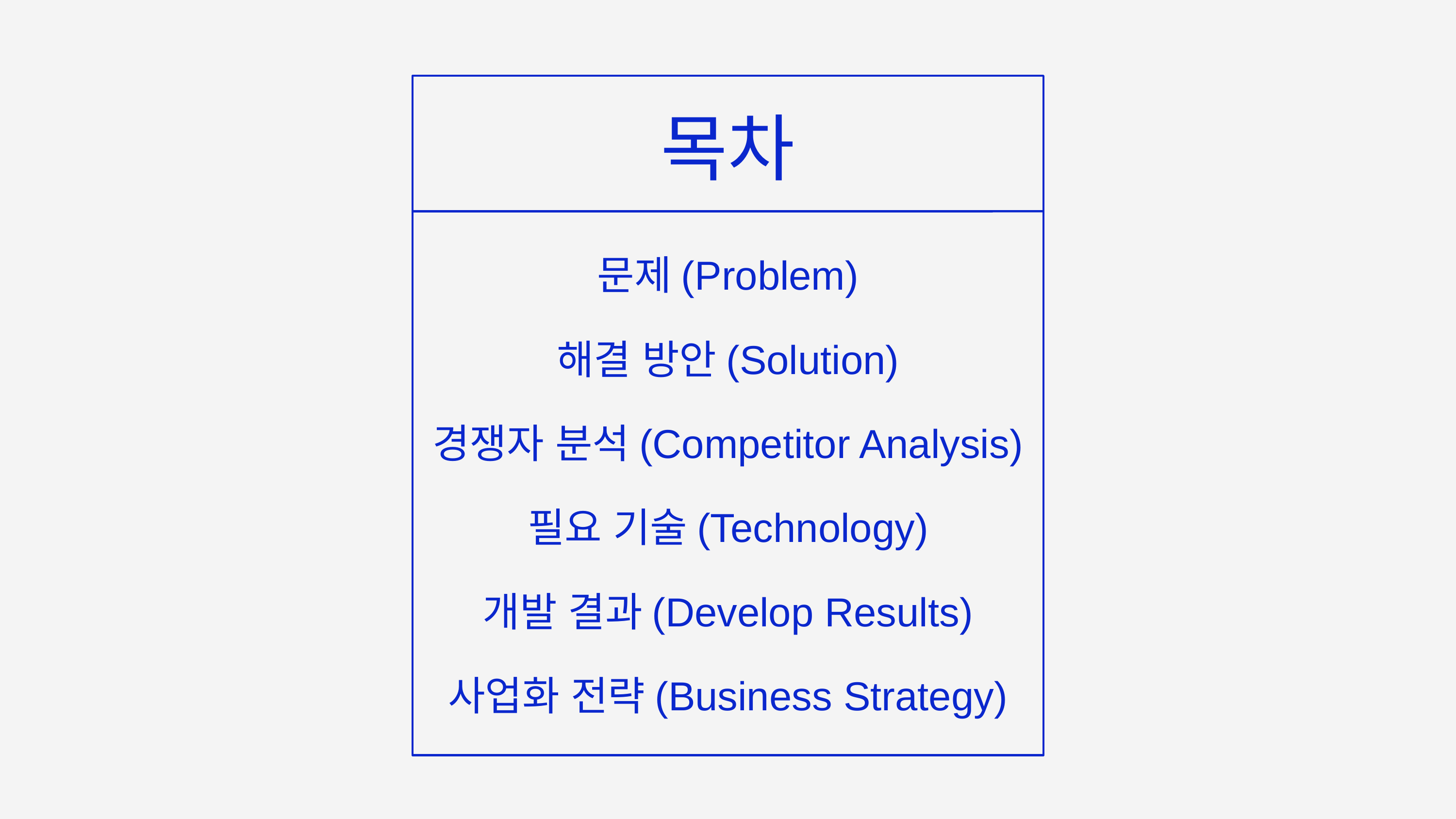

목차

문제(Problem)

해결 방안(Solution)

경쟁자 분석(Competitor Analysis)

필요 기술(Technology)

개발 결과(Develop Results)

사업화 전략(Business Strategy)